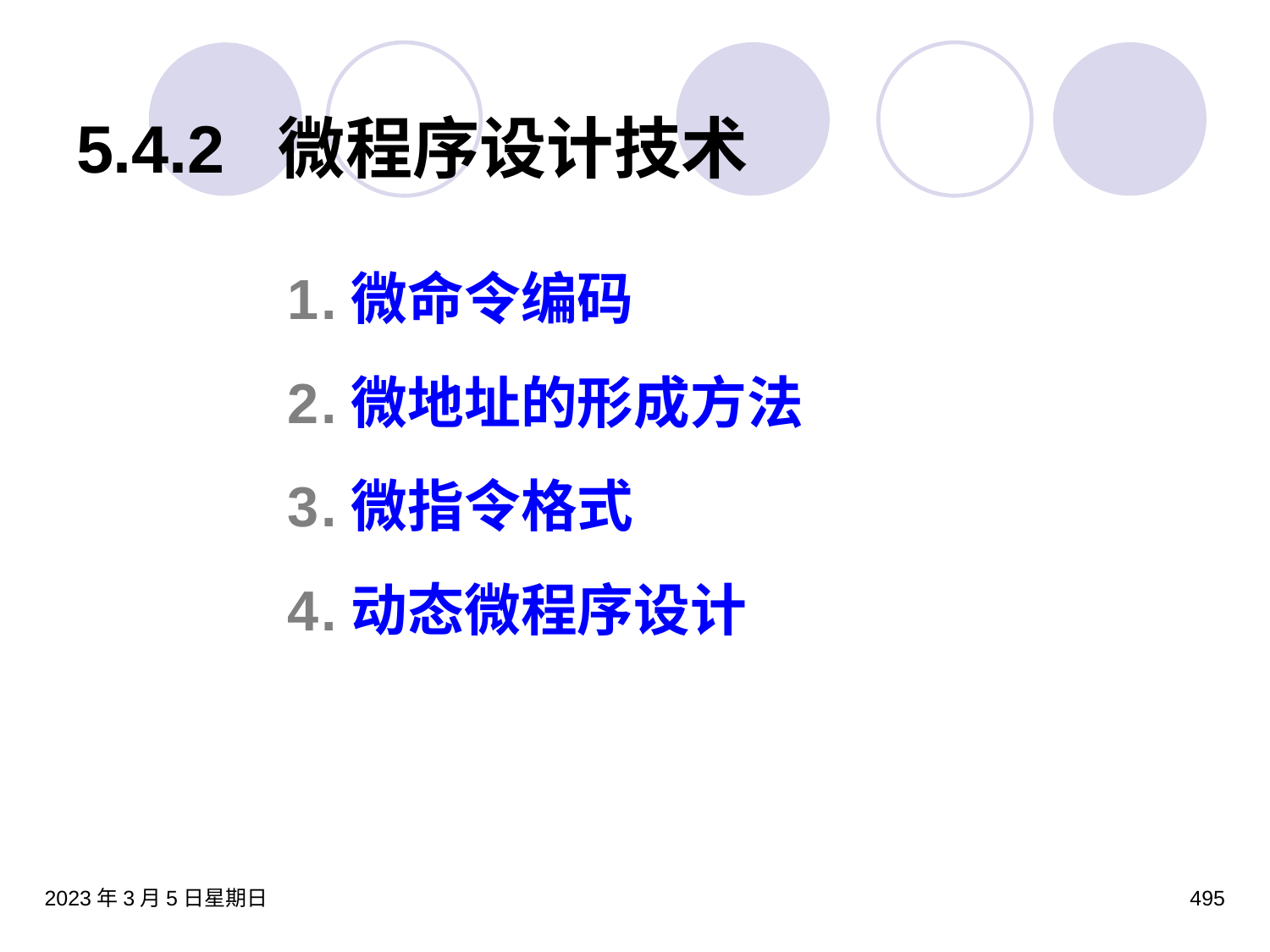

# 5.4.2  微程序设计技术
微命令编码
微地址的形成方法
微指令格式
动态微程序设计
2023年3月5日星期日
495